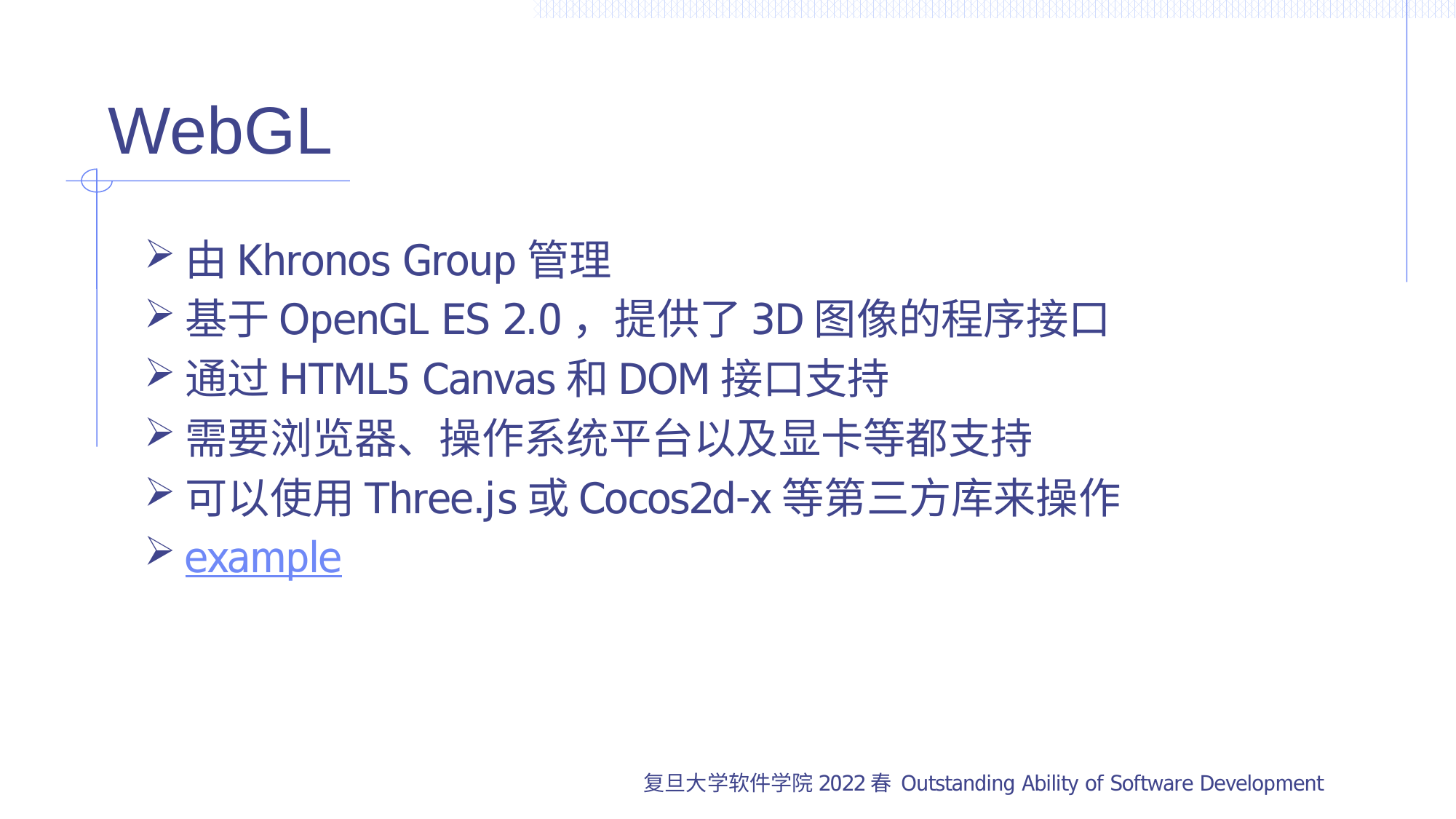

# WebGL
由Khronos Group管理
基于OpenGL ES 2.0，提供了3D图像的程序接口
通过HTML5 Canvas和DOM接口支持
需要浏览器、操作系统平台以及显卡等都支持
可以使用Three.js或Cocos2d-x等第三方库来操作
example